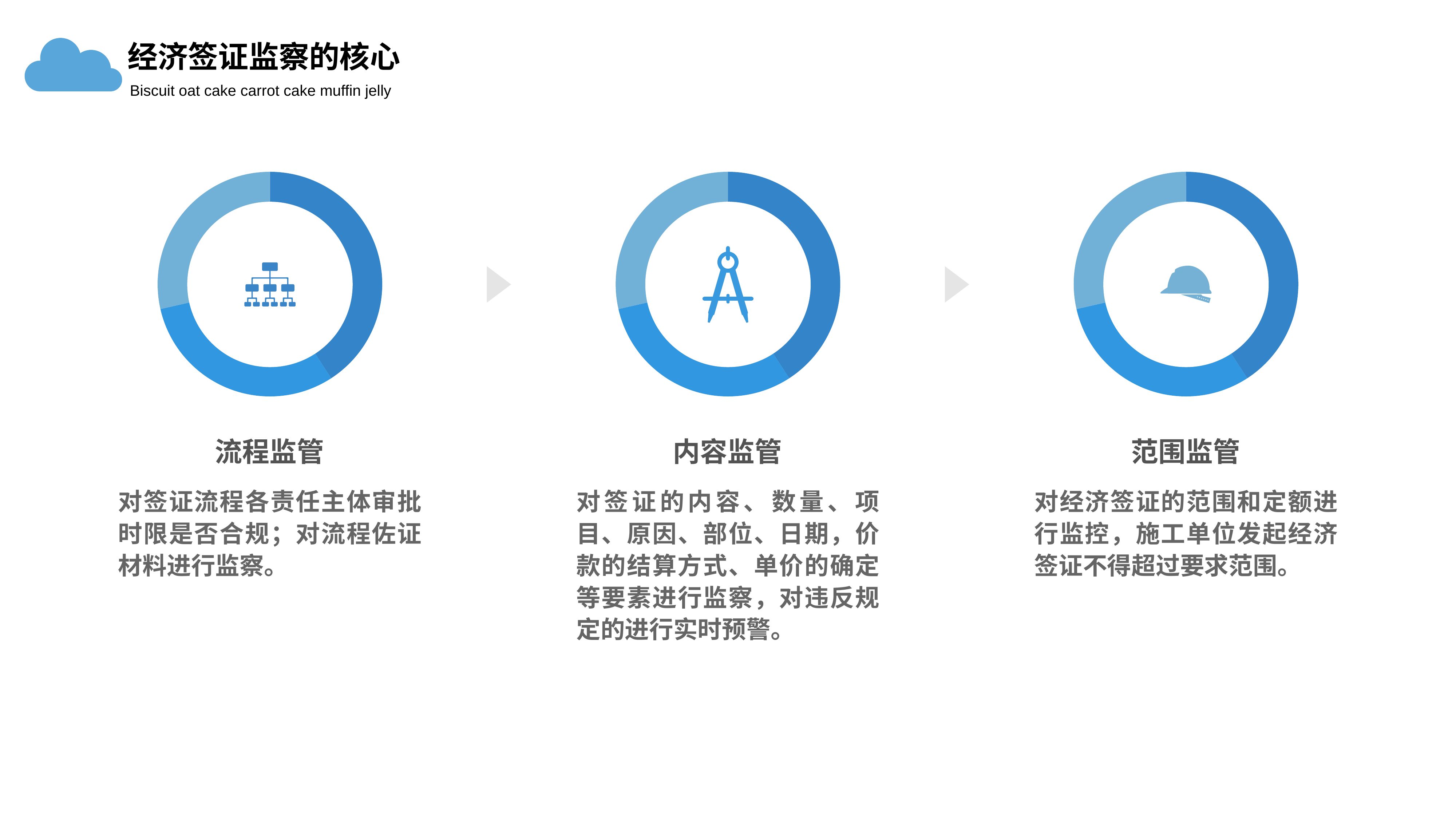

经济签证监察的核心

Biscuit oat cake carrot cake muffin jelly

### Chart

| Category | Region 1 |
|---|---|
| April | 40.0 |
| May | 30.0 |
| June | 28.0 |

### Chart

| Category | Region 1 |
|---|---|
| April | 40.0 |
| May | 30.0 |
| June | 28.0 |

### Chart

| Category | Region 1 |
|---|---|
| April | 40.0 |
| May | 30.0 |
| June | 28.0 |

流程监管
对签证流程各责任主体审批时限是否合规；对流程佐证材料进行监察。
内容监管
对签证的内容、数量、项目、原因、部位、日期，价款的结算方式、单价的确定等要素进行监察，对违反规定的进行实时预警。
范围监管
对经济签证的范围和定额进行监控，施工单位发起经济签证不得超过要求范围。
80